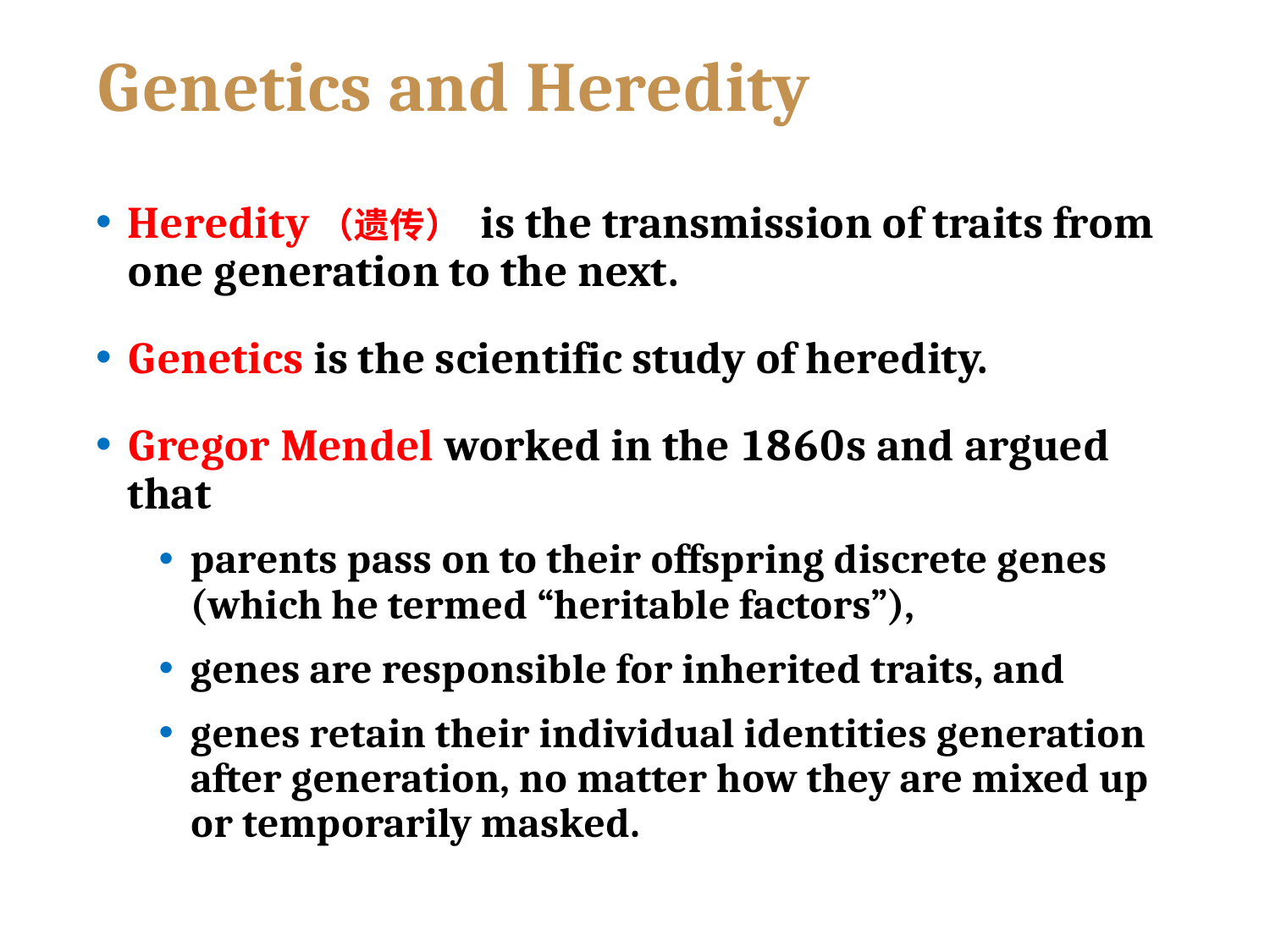

# Genetics and Heredity
Heredity（遗传） is the transmission of traits from one generation to the next.
Genetics is the scientific study of heredity.
Gregor Mendel worked in the 1860s and argued that
parents pass on to their offspring discrete genes (which he termed “heritable factors”),
genes are responsible for inherited traits, and
genes retain their individual identities generation after generation, no matter how they are mixed up or temporarily masked.